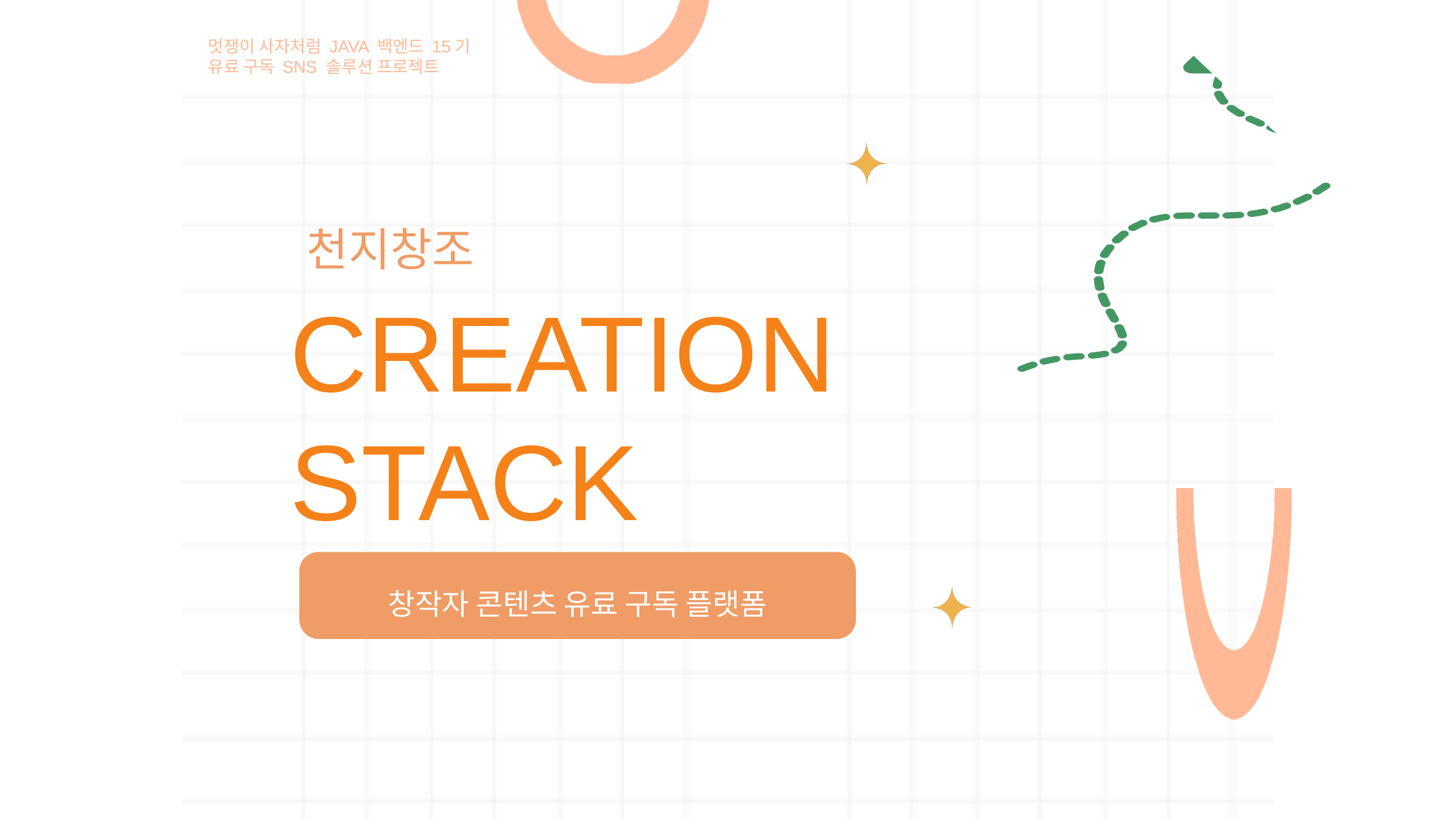

멋쟁이 사자처럼 JAVA 백엔드 15기
유료 구독 SNS 솔루션 프로젝트

천지창조
CREATION STACK

창작자 콘텐츠 유료 구독 플랫폼